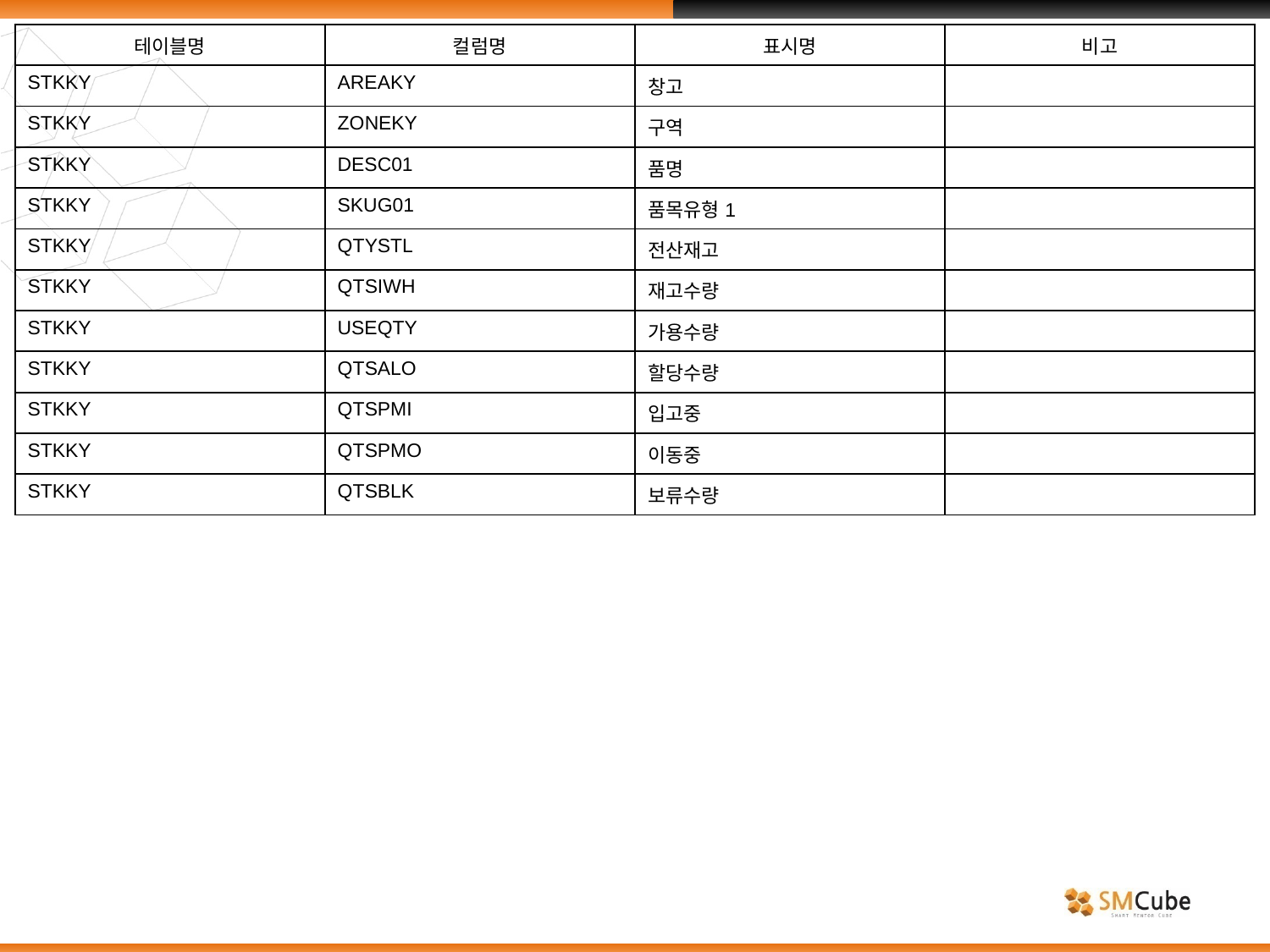

| 테이블명 | 컬럼명 | 표시명 | 비고 |
| --- | --- | --- | --- |
| STKKY | AREAKY | 창고 |  |
| STKKY | ZONEKY | 구역 |  |
| STKKY | DESC01 | 품명 |  |
| STKKY | SKUG01 | 품목유형1 |  |
| STKKY | QTYSTL | 전산재고 |  |
| STKKY | QTSIWH | 재고수량 |  |
| STKKY | USEQTY | 가용수량 |  |
| STKKY | QTSALO | 할당수량 |  |
| STKKY | QTSPMI | 입고중 |  |
| STKKY | QTSPMO | 이동중 |  |
| STKKY | QTSBLK | 보류수량 |  |